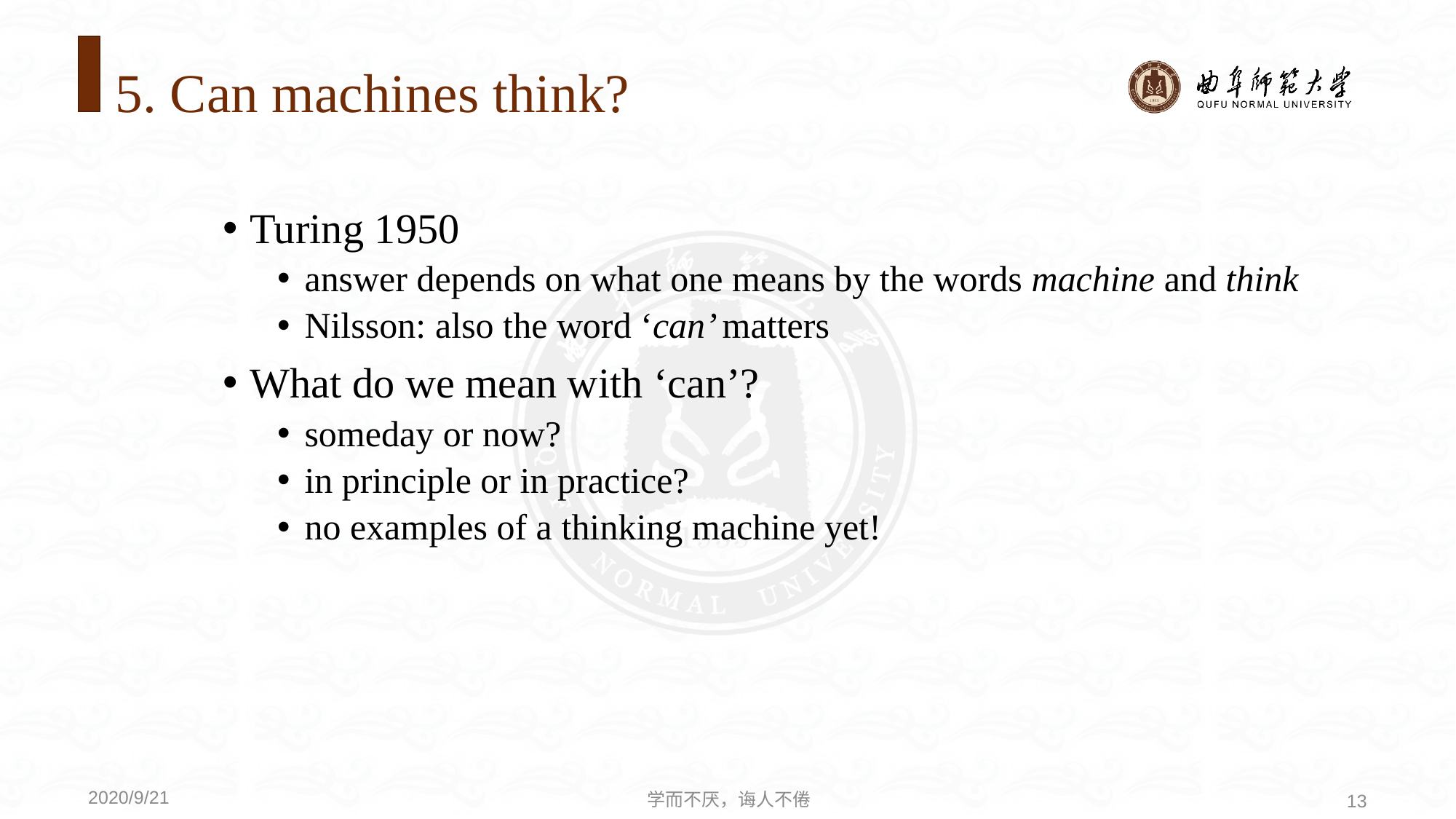

# 5. Can machines think?
Turing 1950
answer depends on what one means by the words machine and think
Nilsson: also the word ‘can’ matters
What do we mean with ‘can’?
someday or now?
in principle or in practice?
no examples of a thinking machine yet!
学而不厌，诲人不倦
13
2020/9/21